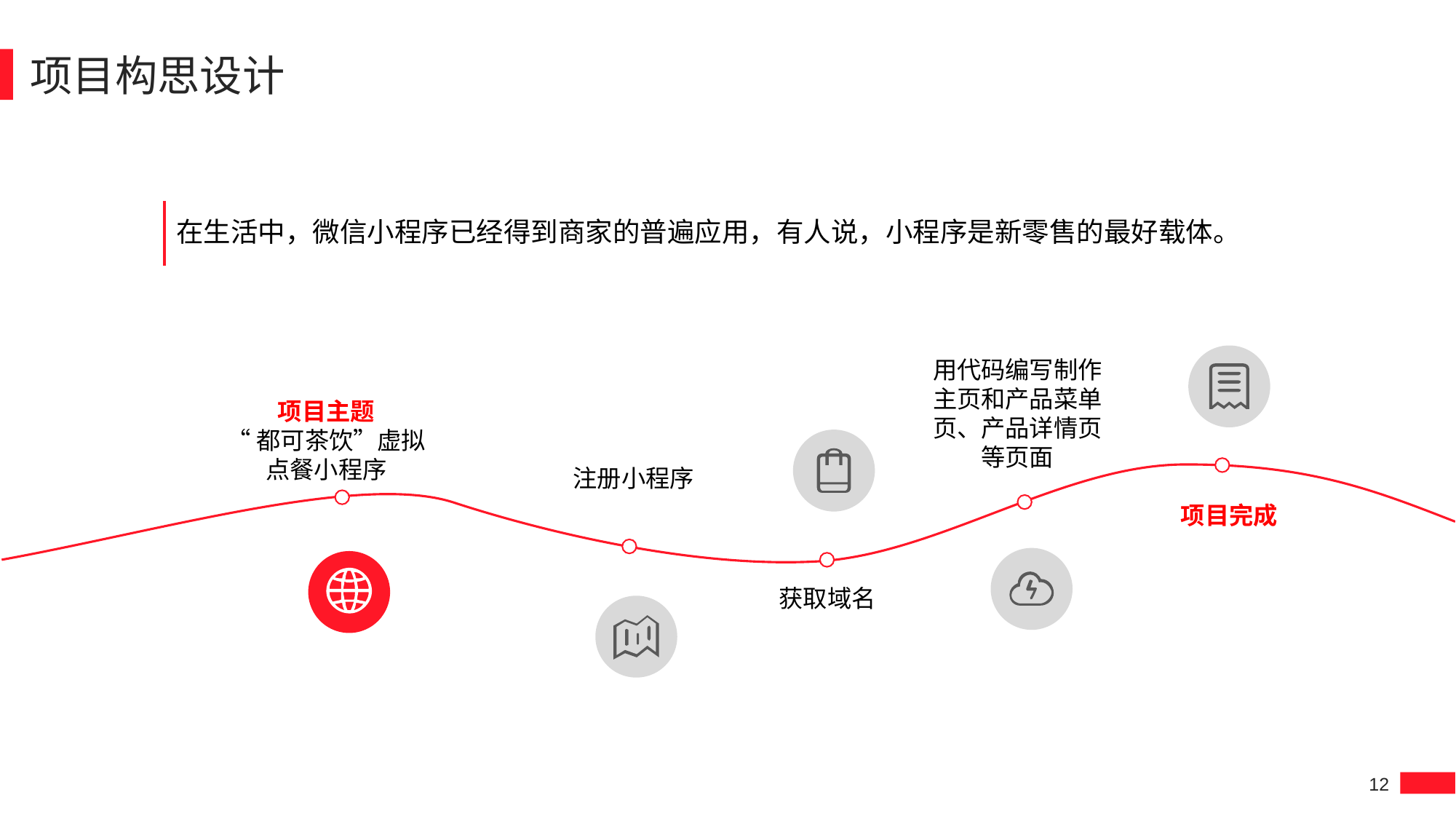

项目构思设计
在生活中，微信小程序已经得到商家的普遍应用，有人说，小程序是新零售的最好载体。

用代码编写制作主页和产品菜单页、产品详情页等页面
项目主题
“都可茶饮”虚拟点餐小程序

注册小程序

项目完成

获取域名

12